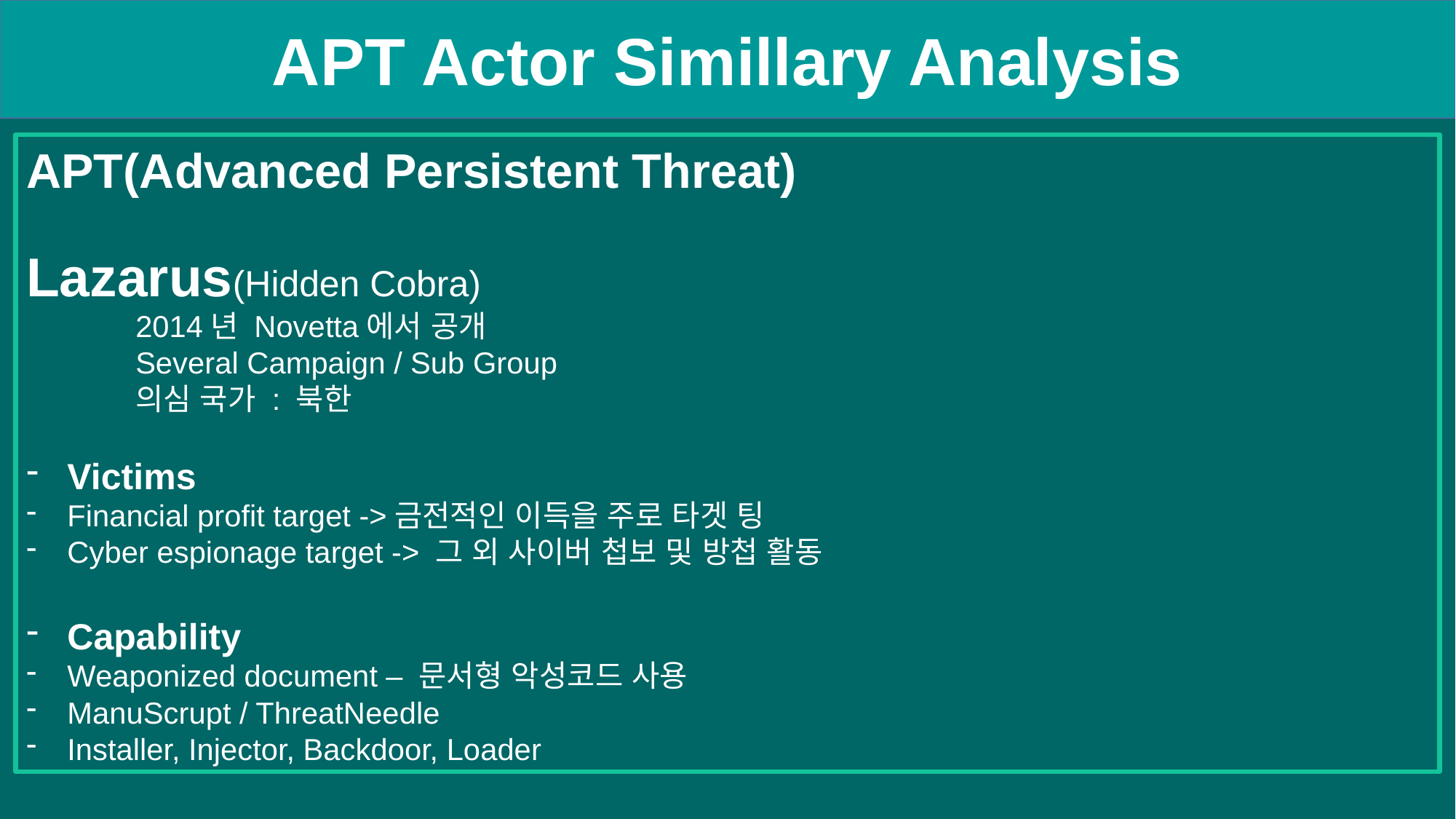

APT Actor Simillary Analysis
APT(Advanced Persistent Threat)

Lazarus(Hidden Cobra)
	2014년 Novetta에서 공개
	Several Campaign / Sub Group
	의심 국가 : 북한

Victims
Financial profit target ->금전적인 이득을 주로 타겟 팅
Cyber espionage target -> 그 외 사이버 첩보 및 방첩 활동

Capability
Weaponized document – 문서형 악성코드 사용
ManuScrupt / ThreatNeedle
Installer, Injector, Backdoor, Loader